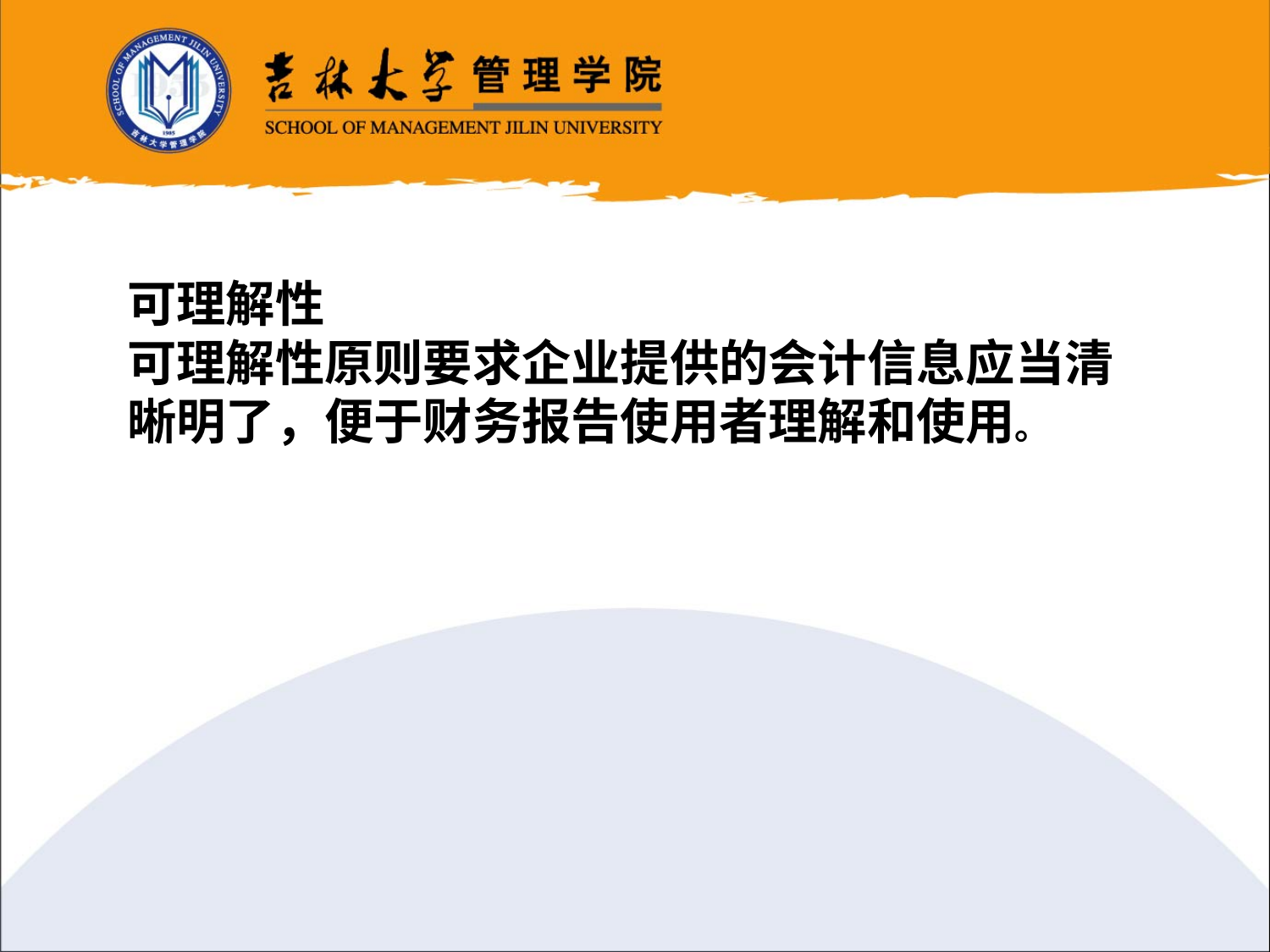

可理解性
可理解性原则要求企业提供的会计信息应当清晰明了，便于财务报告使用者理解和使用。